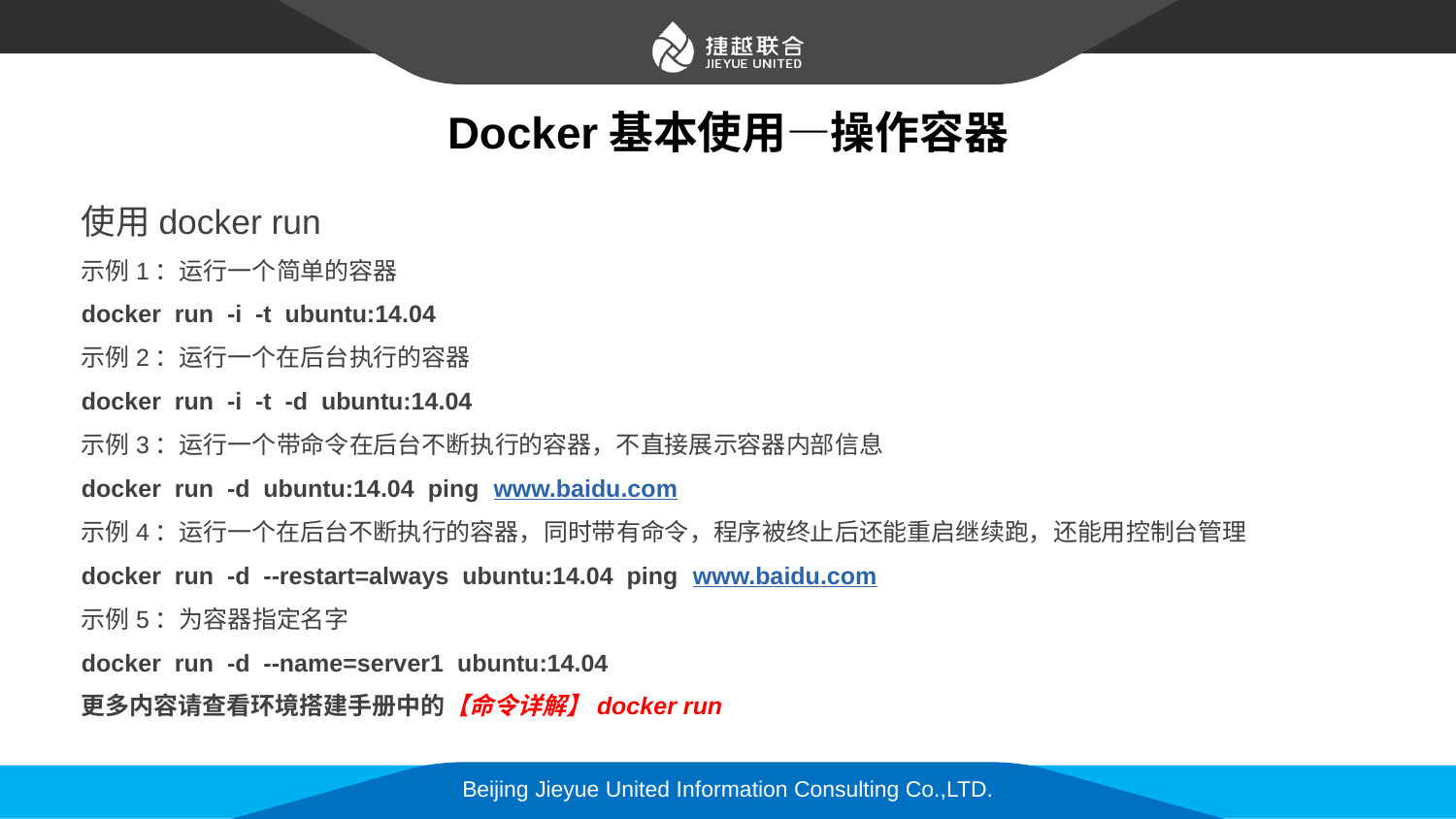

# Docker基本使用—操作容器
使用docker run
示例1：运行一个简单的容器
docker  run  -i  -t  ubuntu:14.04
示例2：运行一个在后台执行的容器
docker  run  -i  -t  -d  ubuntu:14.04
示例3：运行一个带命令在后台不断执行的容器，不直接展示容器内部信息
docker  run  -d  ubuntu:14.04  ping  www.baidu.com
示例4：运行一个在后台不断执行的容器，同时带有命令，程序被终止后还能重启继续跑，还能用控制台管理
docker  run  -d  --restart=always  ubuntu:14.04  ping  www.baidu.com
示例5：为容器指定名字
docker  run  -d  --name=server1  ubuntu:14.04
更多内容请查看环境搭建手册中的【命令详解】docker run